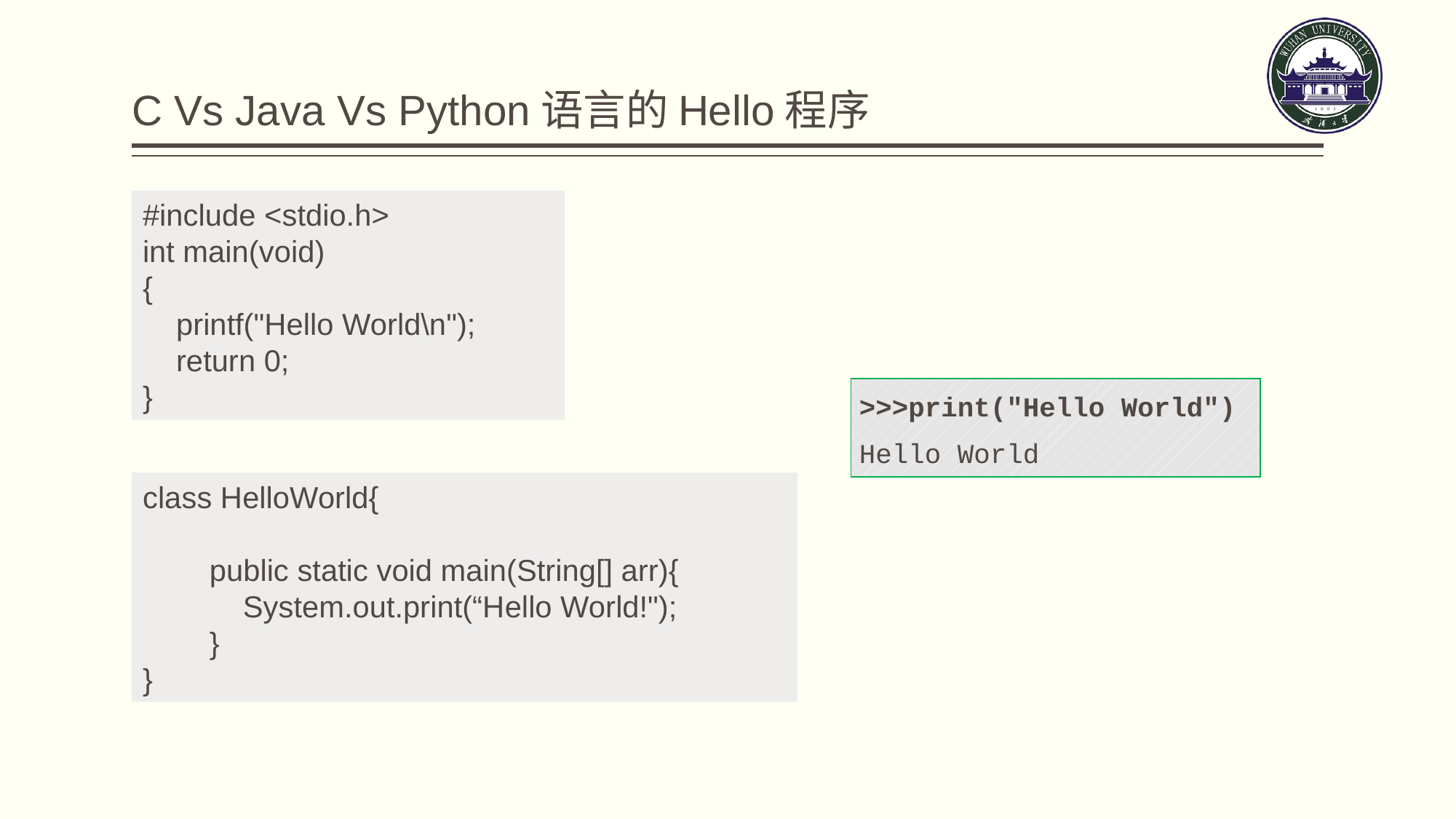

# C Vs Java Vs Python语言的Hello程序
#include <stdio.h>
int main(void)
{
    printf("Hello World\n");
    return 0;
}
| >>>print("Hello World") Hello World |
| --- |
class HelloWorld{

        public static void main(String[] arr){
            System.out.print(“Hello World!");
        }
}